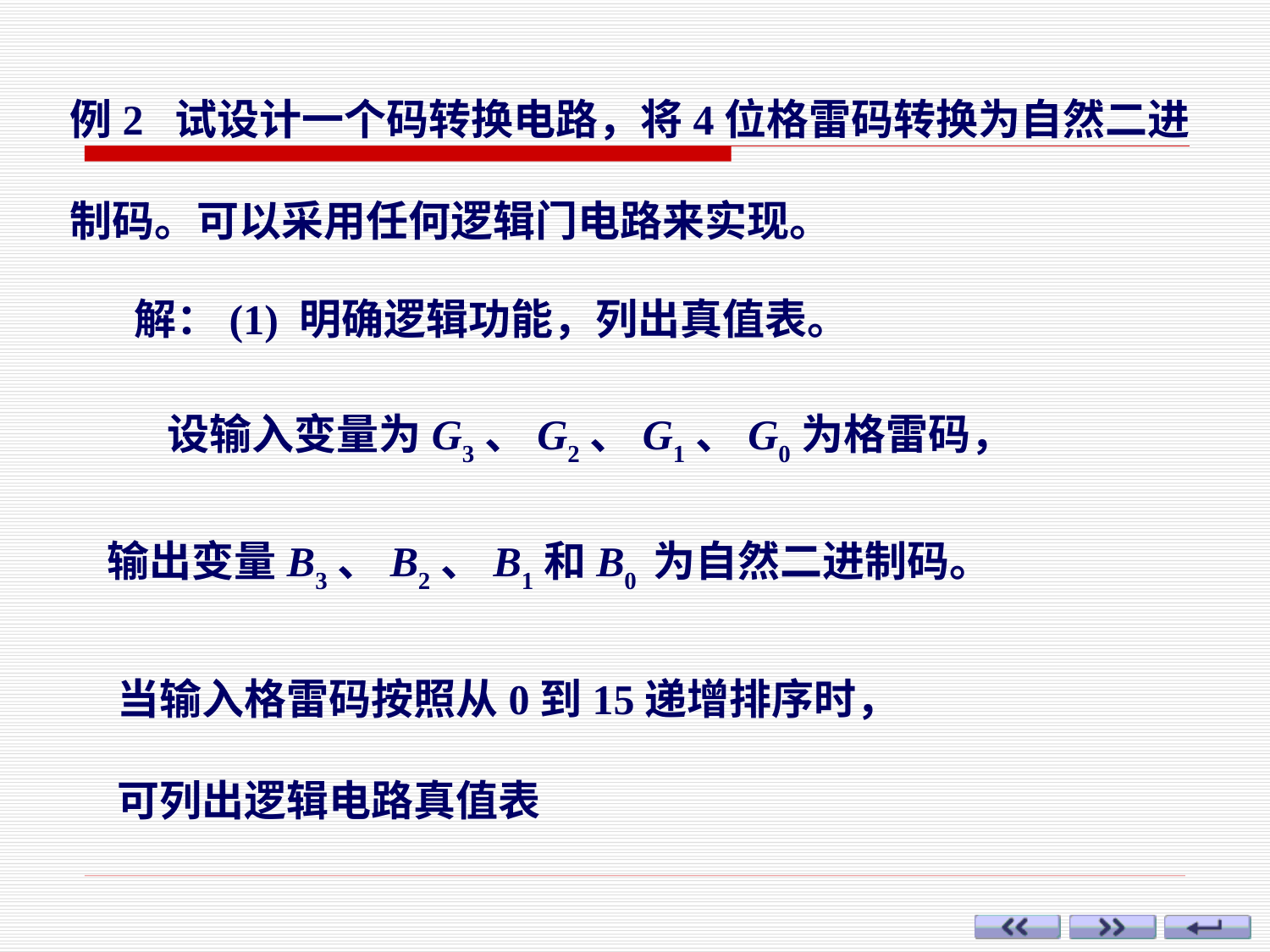

例2  试设计一个码转换电路，将4位格雷码转换为自然二进
制码。可以采用任何逻辑门电路来实现。

解：(1) 明确逻辑功能，列出真值表。
设输入变量为G3、G2、G1、G0为格雷码，
输出变量B3、B2、B1和B0 为自然二进制码。
当输入格雷码按照从0到15递增排序时，
可列出逻辑电路真值表